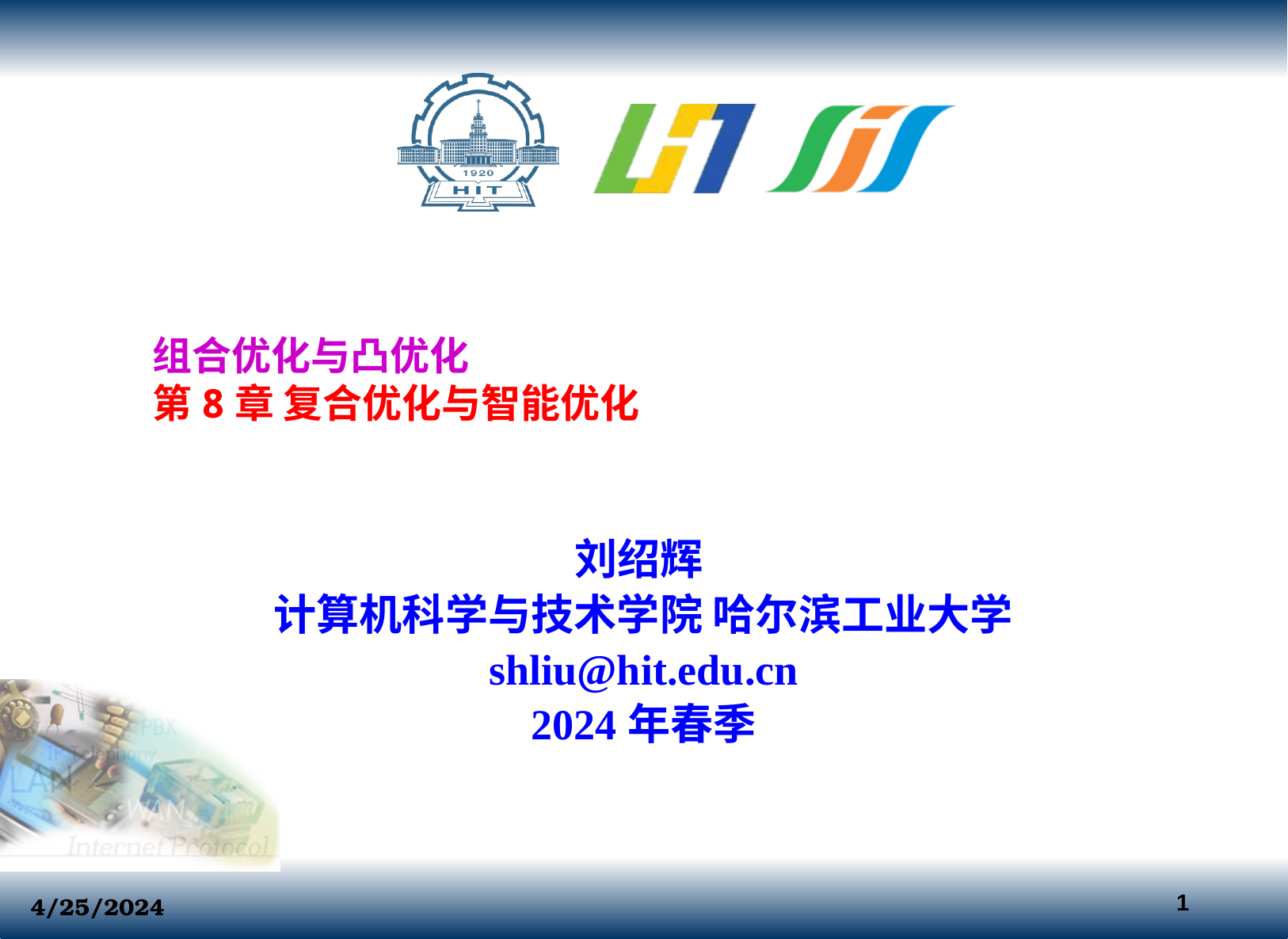

组合优化与凸优化
第8章 复合优化与智能优化
刘绍辉
计算机科学与技术学院 哈尔滨工业大学
shliu@hit.edu.cn
2024年春季